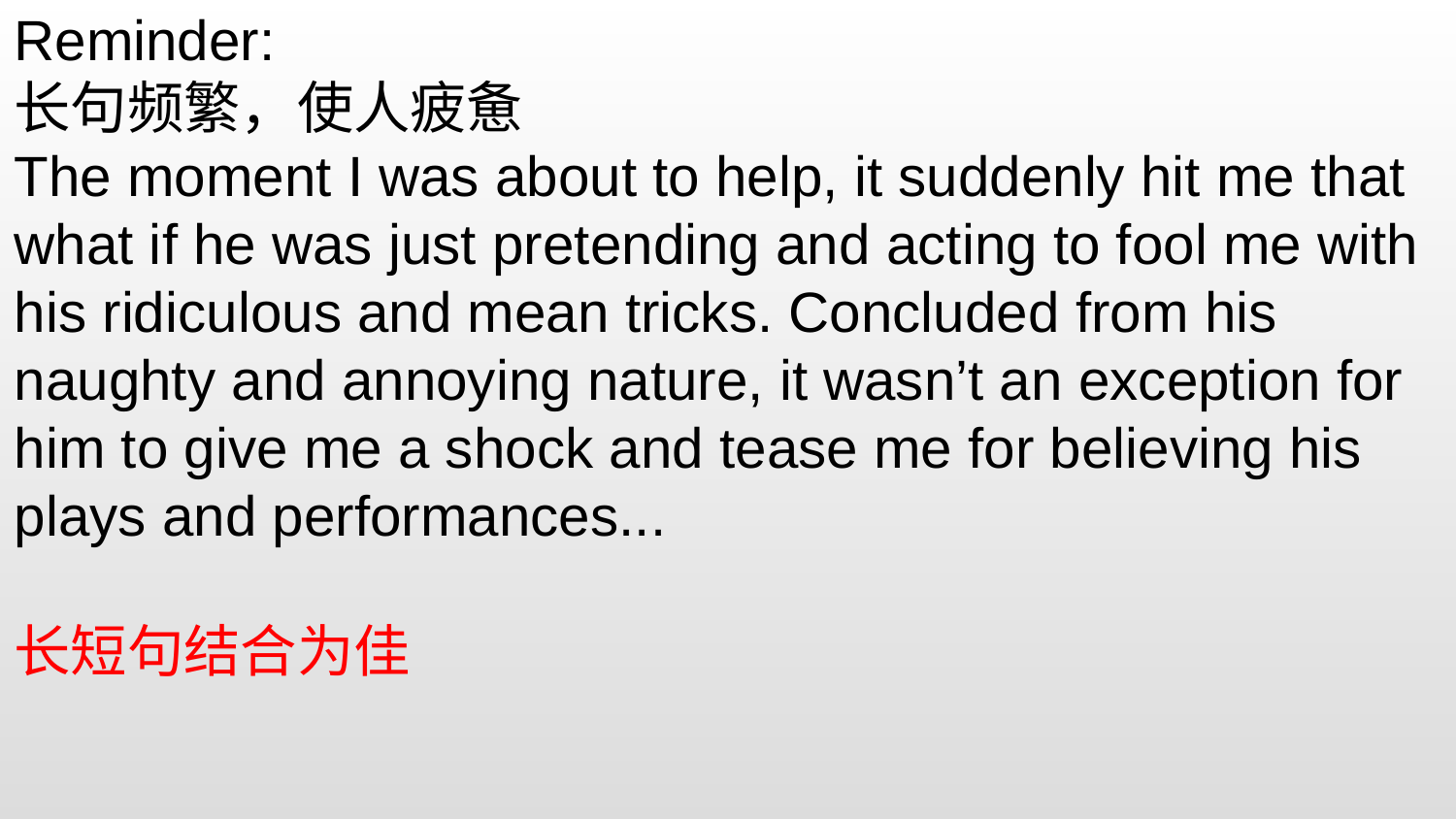

Reminder:
长句频繁，使人疲惫
The moment I was about to help, it suddenly hit me that what if he was just pretending and acting to fool me with his ridiculous and mean tricks. Concluded from his naughty and annoying nature, it wasn’t an exception for him to give me a shock and tease me for believing his plays and performances...

长短句结合为佳